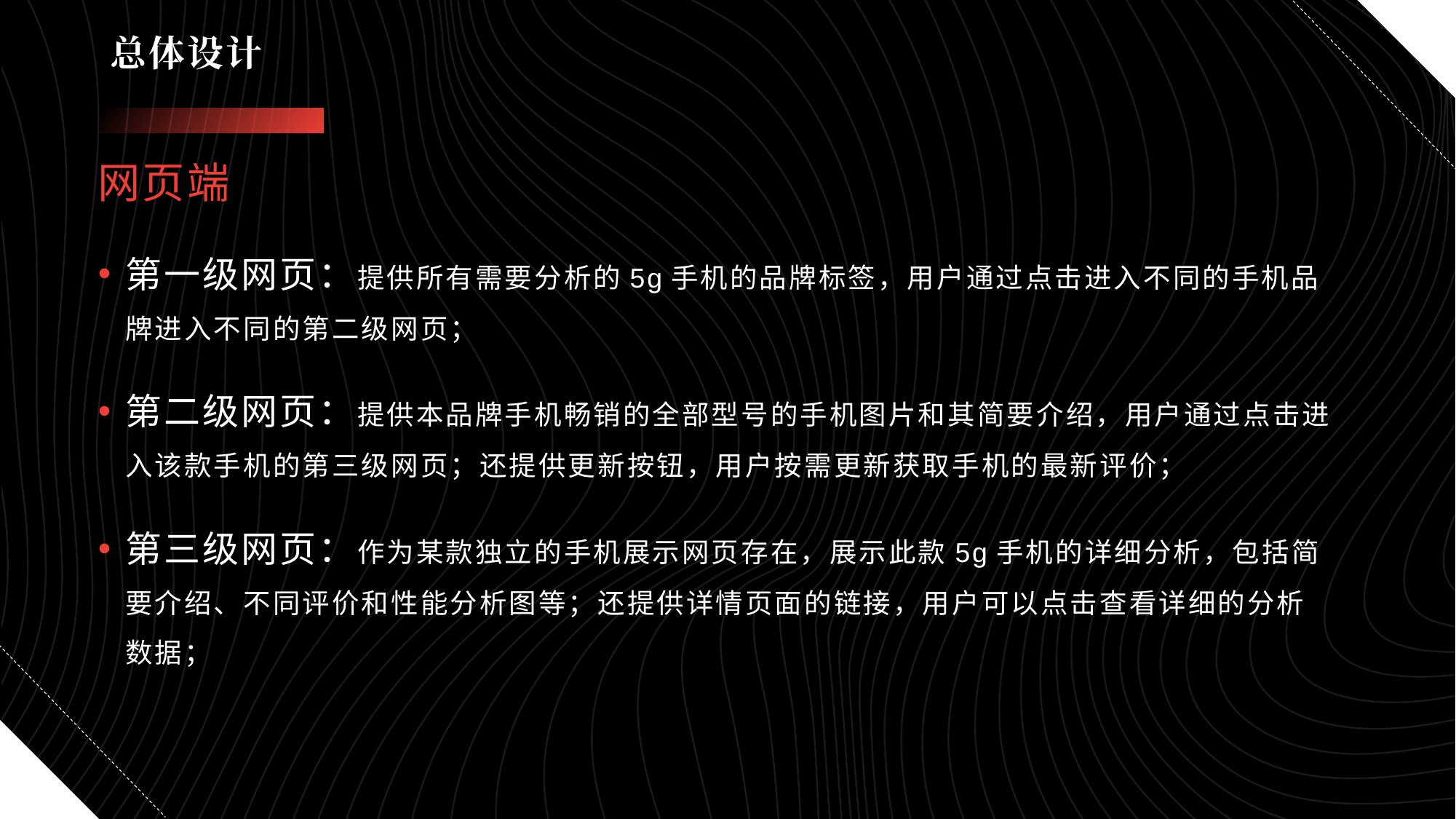

# 总体设计
网页端
第一级网页：提供所有需要分析的5g手机的品牌标签，用户通过点击进入不同的手机品牌进入不同的第二级网页；
第二级网页：提供本品牌手机畅销的全部型号的手机图片和其简要介绍，用户通过点击进入该款手机的第三级网页；还提供更新按钮，用户按需更新获取手机的最新评价；
第三级网页：作为某款独立的手机展示网页存在，展示此款5g手机的详细分析，包括简要介绍、不同评价和性能分析图等；还提供详情页面的链接，用户可以点击查看详细的分析数据；